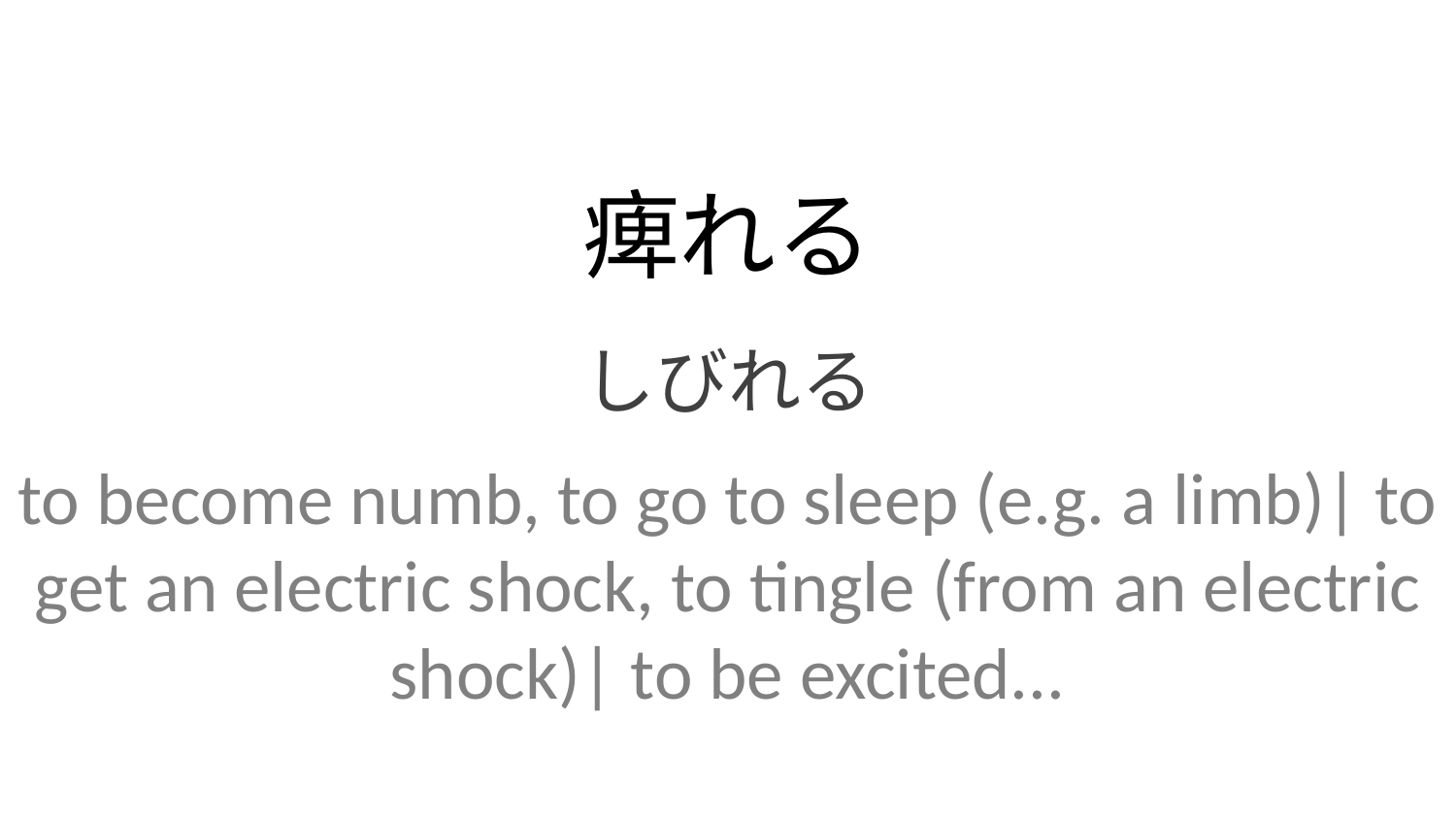

痺れる

しびれる
to become numb, to go to sleep (e.g. a limb)| to get an electric shock, to tingle (from an electric shock)| to be excited...